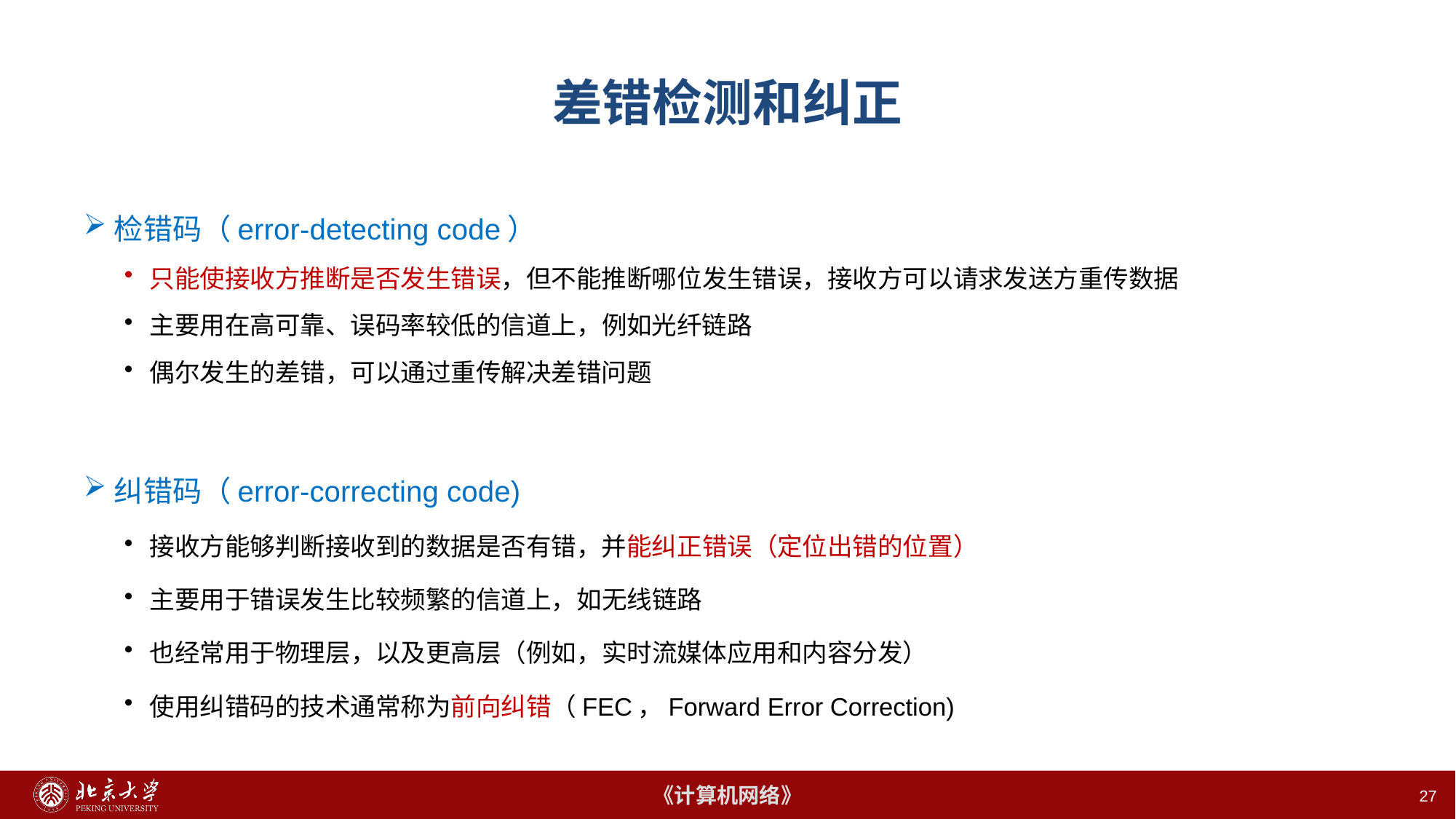

27
# 差错检测和纠正
检错码（error-detecting code）
只能使接收方推断是否发生错误，但不能推断哪位发生错误，接收方可以请求发送方重传数据
主要用在高可靠、误码率较低的信道上，例如光纤链路
偶尔发生的差错，可以通过重传解决差错问题

纠错码（error-correcting code)
接收方能够判断接收到的数据是否有错，并能纠正错误（定位出错的位置）
主要用于错误发生比较频繁的信道上，如无线链路
也经常用于物理层，以及更高层（例如，实时流媒体应用和内容分发）
使用纠错码的技术通常称为前向纠错（FEC，Forward Error Correction)